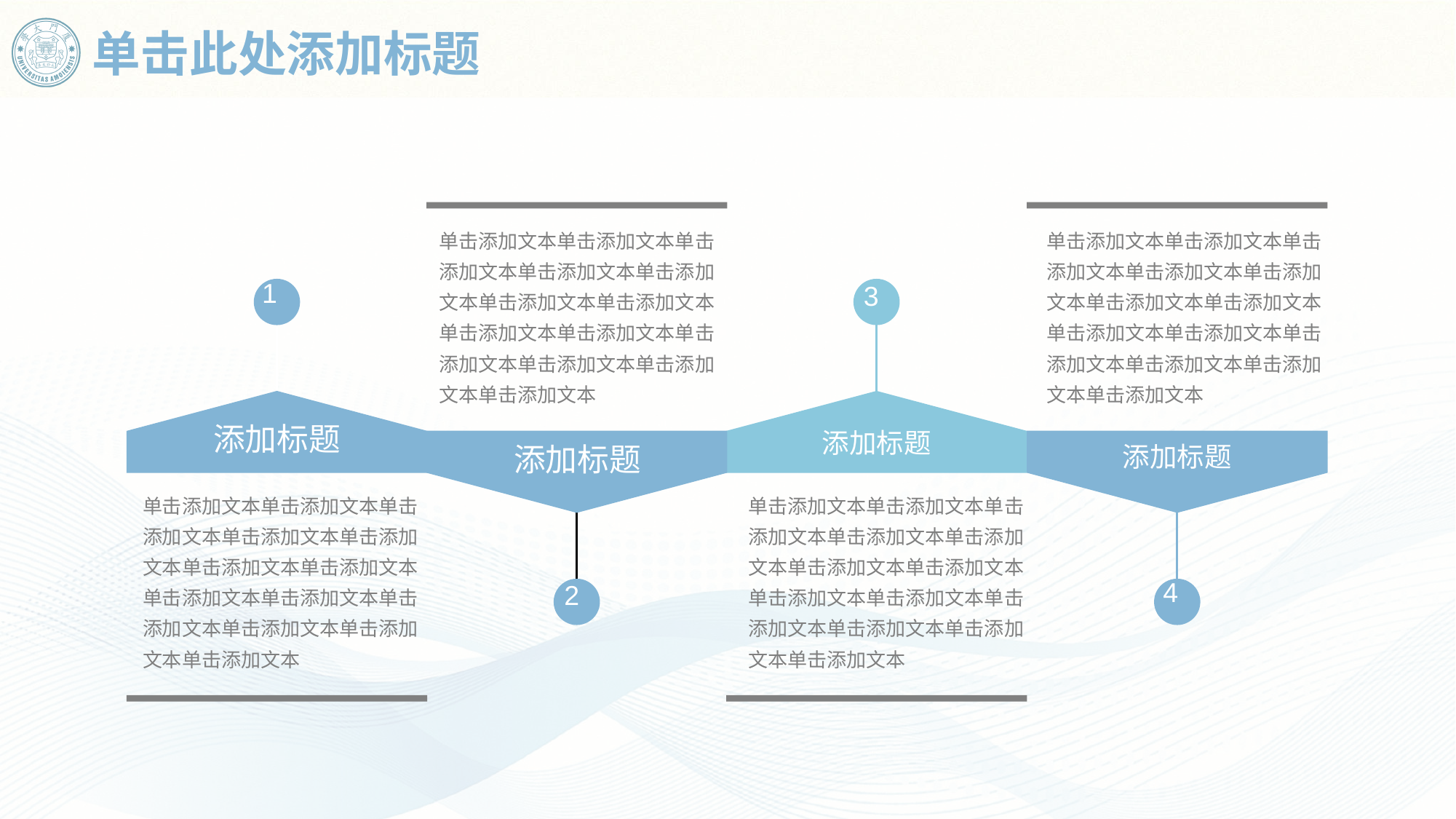

# 单击此处添加标题

单击添加文本单击添加文本单击添加文本单击添加文本单击添加文本单击添加文本单击添加文本单击添加文本单击添加文本单击添加文本单击添加文本单击添加文本单击添加文本
单击添加文本单击添加文本单击添加文本单击添加文本单击添加文本单击添加文本单击添加文本单击添加文本单击添加文本单击添加文本单击添加文本单击添加文本单击添加文本
1

3

添加标题

添加标题

添加标题

添加标题
单击添加文本单击添加文本单击添加文本单击添加文本单击添加文本单击添加文本单击添加文本单击添加文本单击添加文本单击添加文本单击添加文本单击添加文本单击添加文本
单击添加文本单击添加文本单击添加文本单击添加文本单击添加文本单击添加文本单击添加文本单击添加文本单击添加文本单击添加文本单击添加文本单击添加文本单击添加文本
2

4